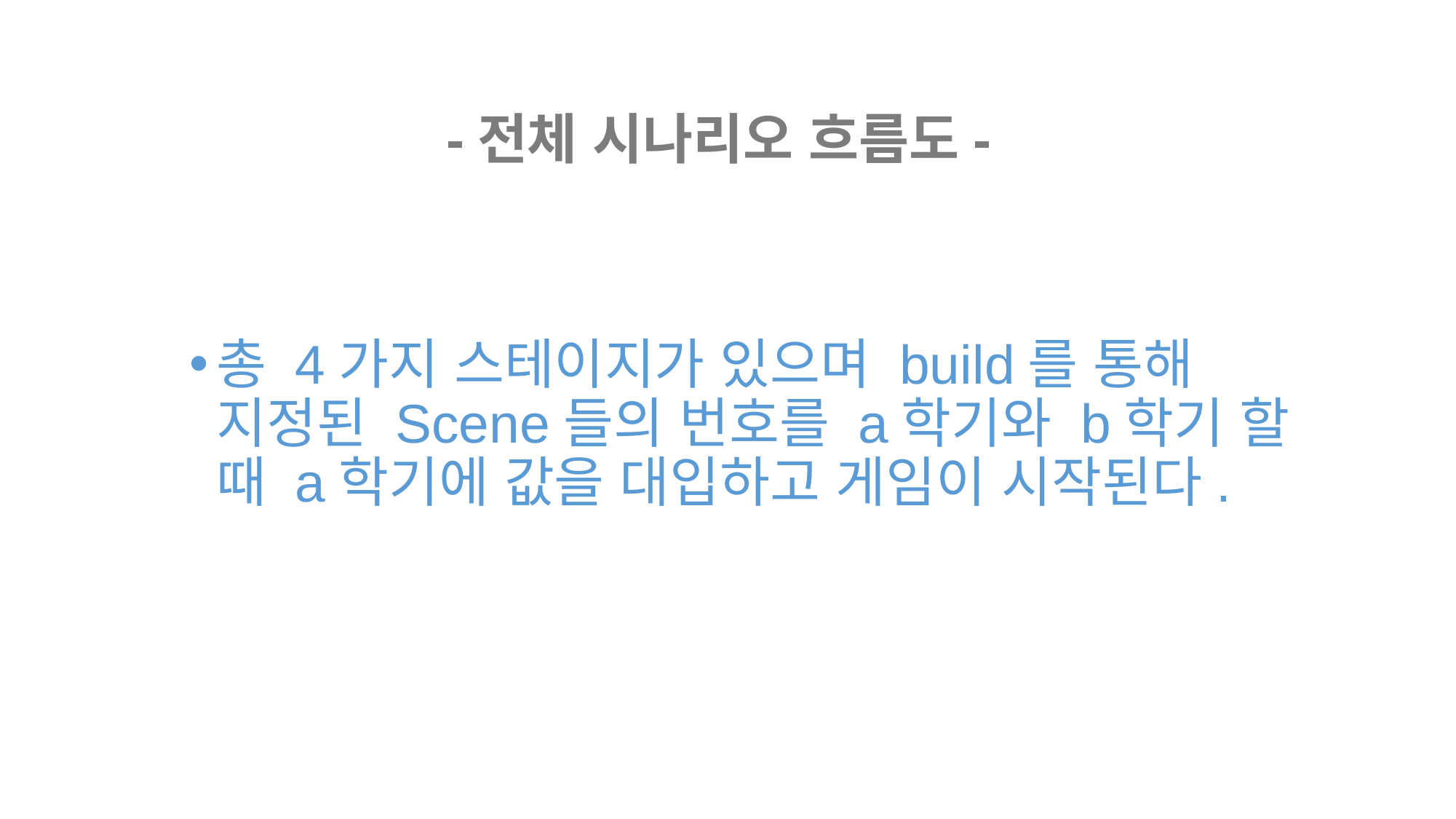

-전체 시나리오 흐름도-
총 4가지 스테이지가 있으며 build를 통해 지정된 Scene들의 번호를 a학기와 b학기 할 때 a학기에 값을 대입하고 게임이 시작된다.